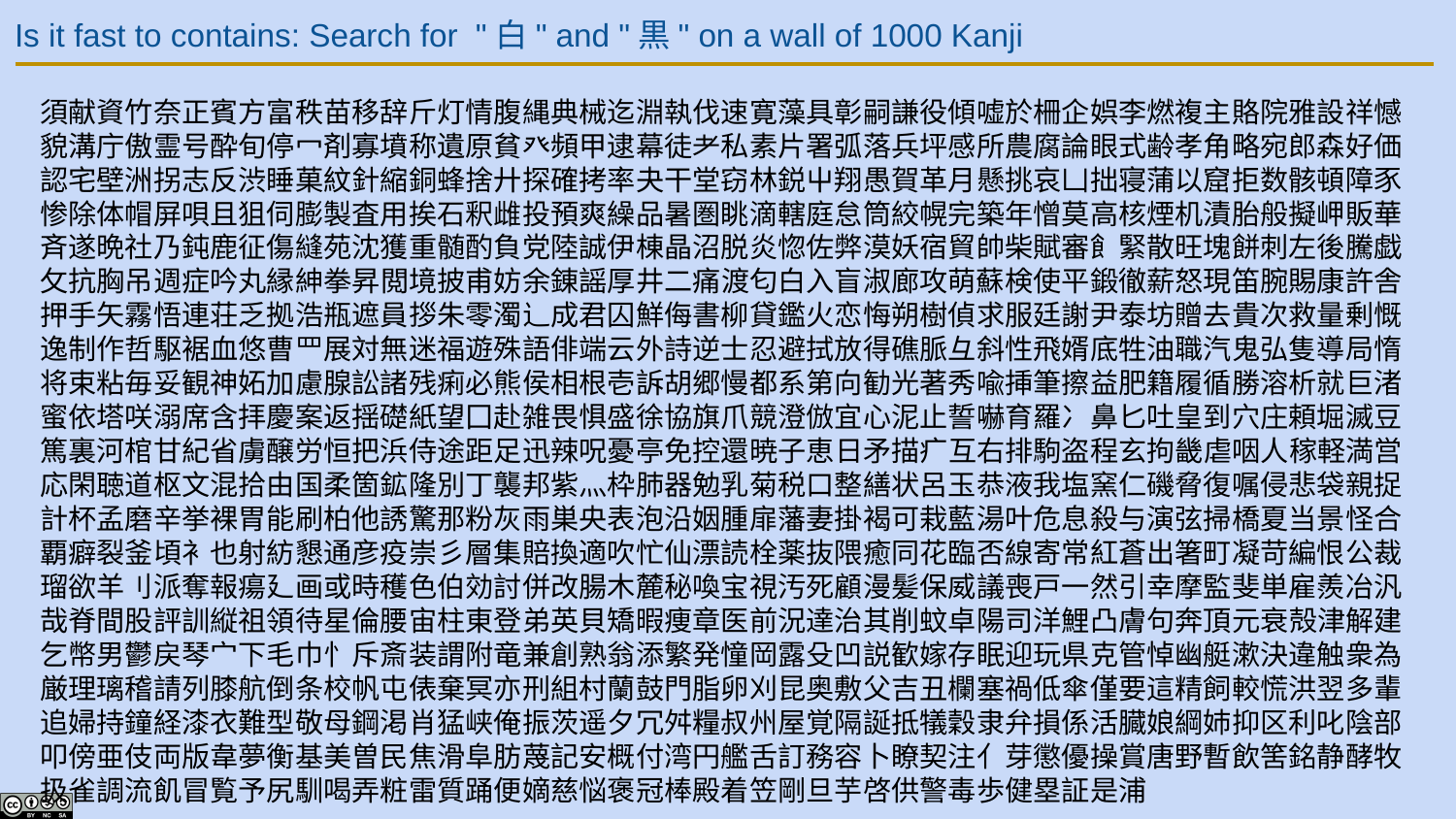

# Is it fast to contains: Search for  "白" and "黒" on a wall of 1000 Kanji
須献資竹奈正賓方富秩苗移辞斤灯情腹縄典械迄淵執伐速寛藻具彰嗣謙役傾嘘於柵企娯李燃複主賂院雅設祥憾貌溝庁傲霊号酔旬停冖剤寡墳称遺原貧癶頻甲逮幕徒耂私素片署弧落兵坪感所農腐論眼式齢孝角略宛郎森好価認宅壁洲拐志反渋睡菓紋針縮銅蜂捨廾探確拷率夬干堂窃林鋭屮翔愚賀革月懸挑哀凵拙寝蒲以窟拒数骸頓障豕惨除体帽屏唄且狙伺膨製査用挨石釈雌投預爽繰品暑圏眺滴轄庭怠筒絞幌完築年憎莫高核煙机漬胎般擬岬販華斉遂晩社乃鈍鹿征傷縫苑沈獲重髄酌負党陸誠伊棟晶沼脱炎惚佐弊漠妖宿貿帥柴賦審飠緊散旺塊餅刺左後騰戯攵抗胸吊週症吟丸縁紳拳昇閲境披甫妨余錬謡厚井二痛渡匂白入盲淑廊攻萌蘇検使平鍛徹薪怒現笛腕賜康許舎押手矢霧悟連荘乏拠浩瓶遮員拶朱零濁辶成君囚鮮侮書柳貸鑑火恋悔朔樹偵求服廷謝尹泰坊贈去貴次救量剰慨逸制作哲駆裾血悠曹罒展対無迷福遊殊語俳端云外詩逆士忍避拭放得礁脈彑斜性飛婿底牲油職汽鬼弘隻導局惰将束粘毎妥観神妬加慮腺訟諸残痢必熊侯相根壱訴胡郷慢都系第向勧光著秀喩挿筆擦益肥籍履循勝溶析就巨渚蜜依塔咲溺席含拝慶案返揺礎紙望囗赴雑畏惧盛徐協旗爪競澄倣宜心泥止誓嚇育羅冫鼻匕吐皇到穴庄頼堀滅豆篤裏河棺甘紀省虜醸労恒把浜侍途距足迅辣呪憂亭免控還暁子恵日矛描疒互右排駒盗程玄拘畿虐咽人稼軽満営応閑聴道枢文混拾由国柔箇鉱隆別丁襲邦紫灬枠肺器勉乳菊税口整繕状呂玉恭液我塩窯仁磯脅復嘱侵悲袋親捉計杯孟磨辛挙裸胃能刷柏他誘驚那粉灰雨巣央表泡沿姻腫扉藩妻掛褐可栽藍湯叶危息殺与演弦掃橋夏当景怪合覇癖裂釜頃衤也射紡懇通彦疫崇彡層集賠換適吹忙仙漂読栓薬抜隈癒同花臨否線寄常紅蒼出箸町凝苛編恨公裁瑠欲羊刂派奪報瘍廴画或時穫色伯効討併改腸木麓秘喚宝視汚死顧漫髪保威議喪戸一然引幸摩監斐単雇羨冶汎哉脊間股評訓縦祖領待星倫腰宙柱東登弟英貝矯暇痩章医前況達治其削蚊卓陽司洋鯉凸膚句奔頂元衰殻津解建乞幣男鬱戻琴宀下毛巾忄斥斎装謂附竜兼創熟翁添繁発憧岡露殳凹説歓嫁存眠迎玩県克管悼幽艇漱決違触衆為厳理璃稽請列膝航倒条校帆屯俵棄冥亦刑組村蘭鼓門脂卵刈昆奥敷父吉丑欄塞禍低傘僅要這精飼較慌洪翌多輩追婦持鐘経漆衣難型敬母鋼渇肖猛峡俺振茨遥夕冗舛糧叔州屋覚隔誕抵犠穀隶弁損係活臓娘綱姉抑区利叱陰部叩傍亜伎両版韋夢衡基美曽民焦滑阜肪蔑記安概付湾円艦舌訂務容卜瞭契注亻芽懲優操賞唐野暫飲筈銘静酵牧扱雀調流飢冒覧予尻馴喝弄粧雷質踊便嫡慈悩褒冠棒殿着笠剛旦芋啓供警毒歩健塁証是浦